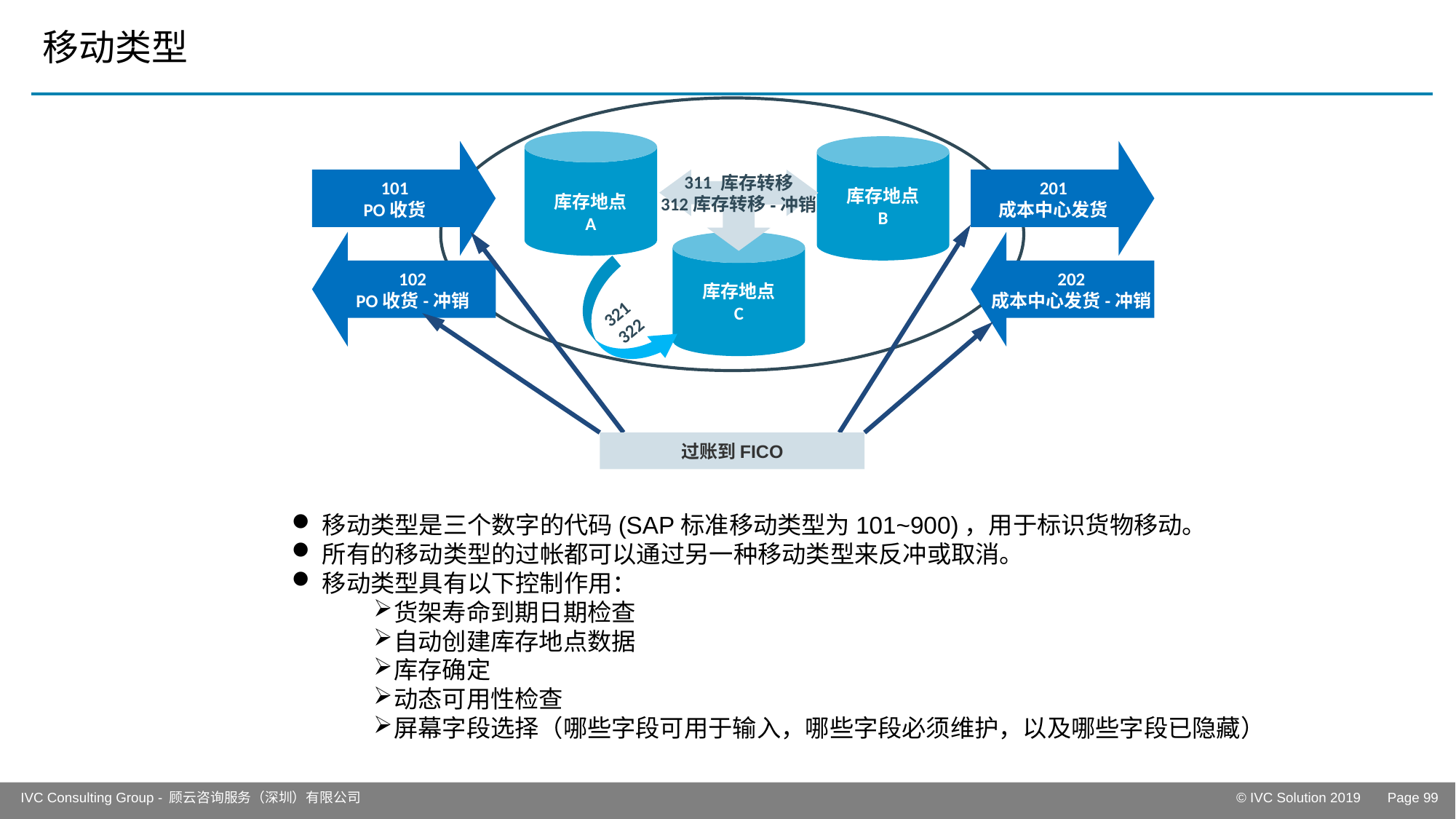

# 移动类型

库存地点
A
库存地点
B
101
PO收货
201
成本中心发货
311 库存转移
312库存转移-冲销

102
PO收货-冲销
库存地点
C
202
成本中心发货-冲销
321
322

过账到FICO
移动类型是三个数字的代码(SAP标准移动类型为101~900)，用于标识货物移动。
所有的移动类型的过帐都可以通过另一种移动类型来反冲或取消。
移动类型具有以下控制作用：
货架寿命到期日期检查
自动创建库存地点数据
库存确定
动态可用性检查
屏幕字段选择（哪些字段可用于输入，哪些字段必须维护，以及哪些字段已隐藏）